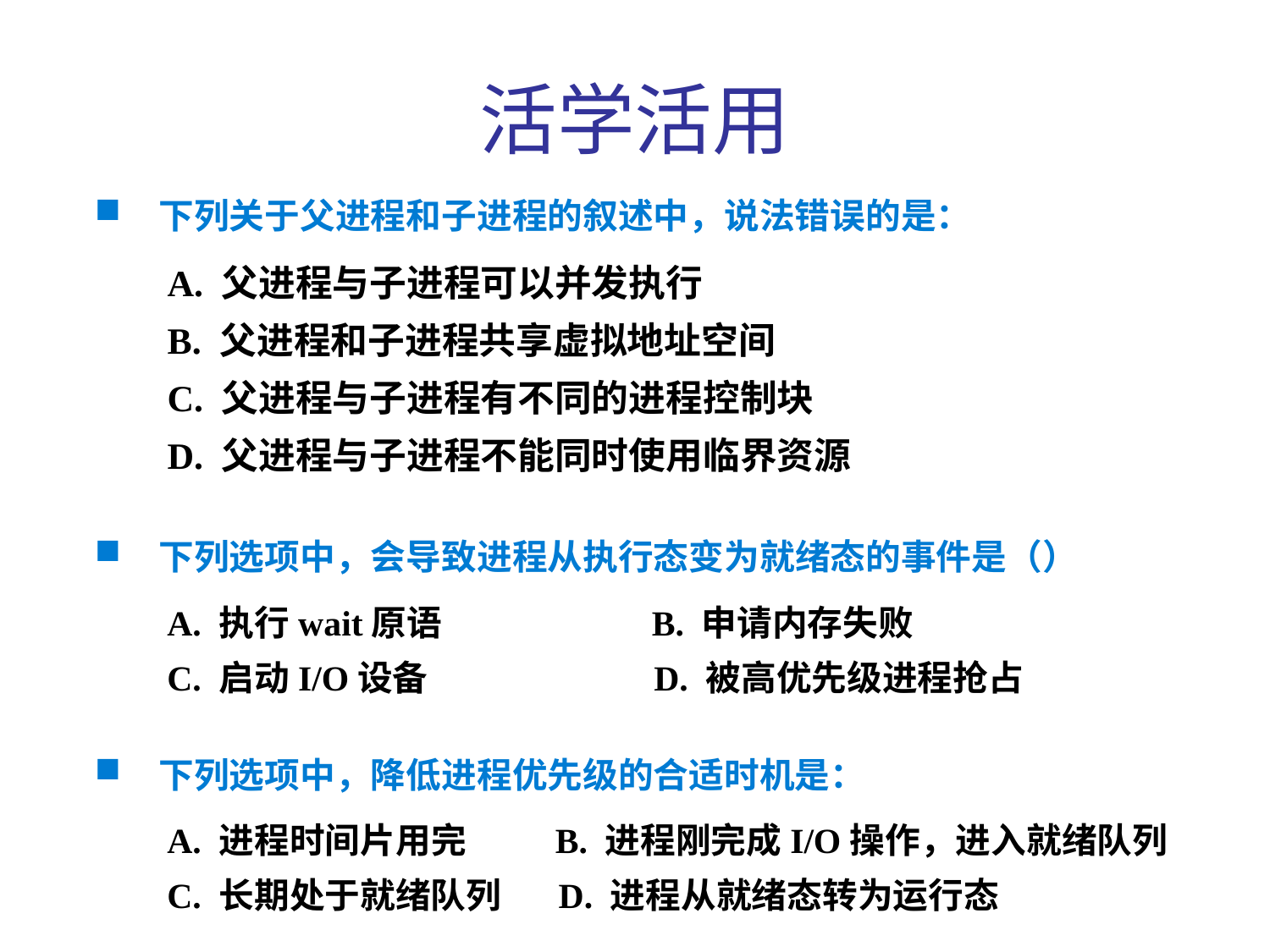

活学活用
 下列关于父进程和子进程的叙述中，说法错误的是：
 A. 父进程与子进程可以并发执行
 B. 父进程和子进程共享虚拟地址空间
 C. 父进程与子进程有不同的进程控制块
 D. 父进程与子进程不能同时使用临界资源

 下列选项中，会导致进程从执行态变为就绪态的事件是（）
 A. 执行wait原语                         B. 申请内存失败
 C. 启动I/O设备                           D. 被高优先级进程抢占

 下列选项中，降低进程优先级的合适时机是：
 A. 进程时间片用完          B. 进程刚完成I/O操作，进入就绪队列
 C. 长期处于就绪队列      D. 进程从就绪态转为运行态